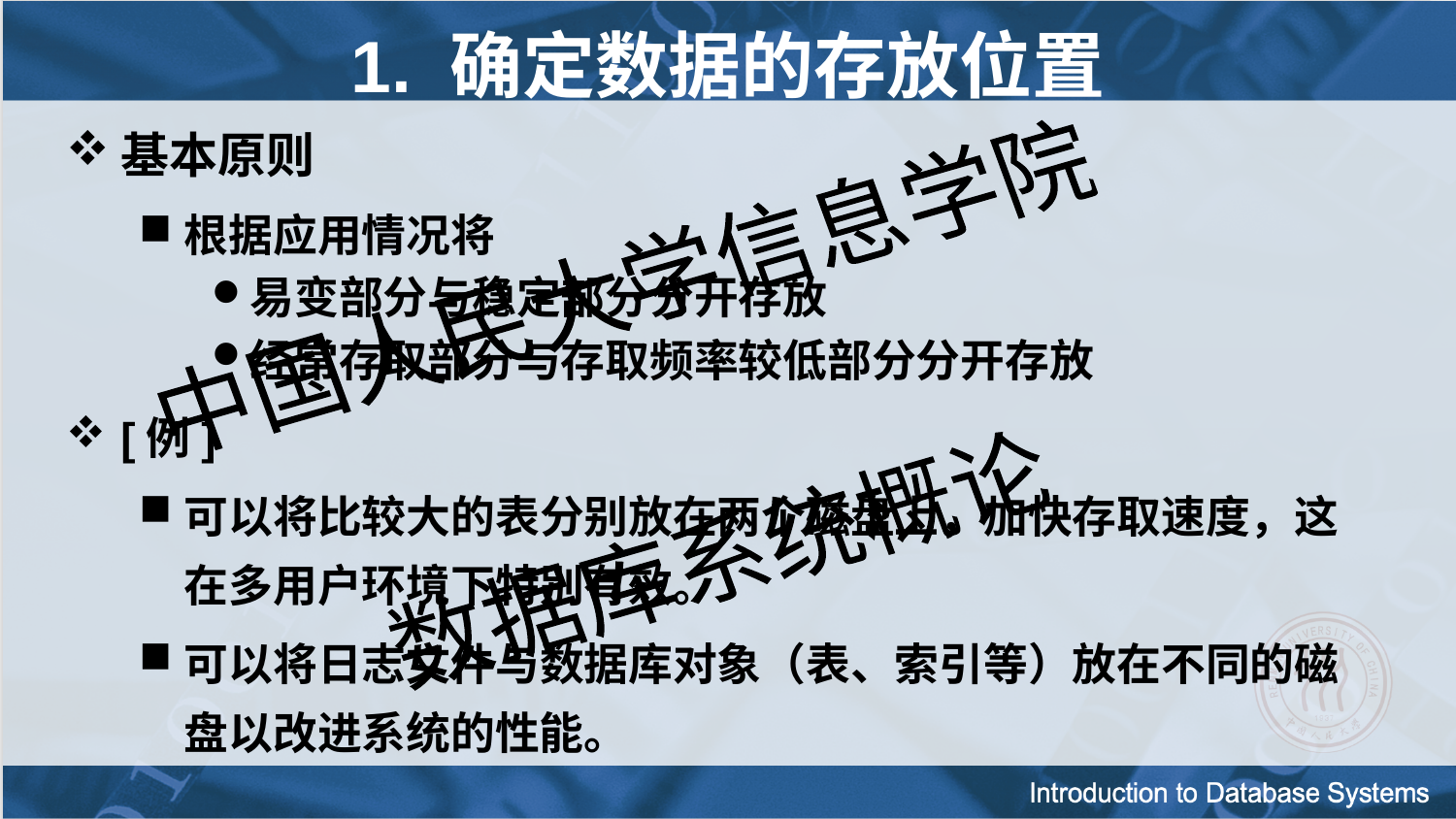

1. 确定数据的存放位置
基本原则
根据应用情况将
易变部分与稳定部分分开存放
经常存取部分与存取频率较低部分分开存放
[例]
可以将比较大的表分别放在两个磁盘上，加快存取速度，这在多用户环境下特别有效。
可以将日志文件与数据库对象（表、索引等）放在不同的磁盘以改进系统的性能。